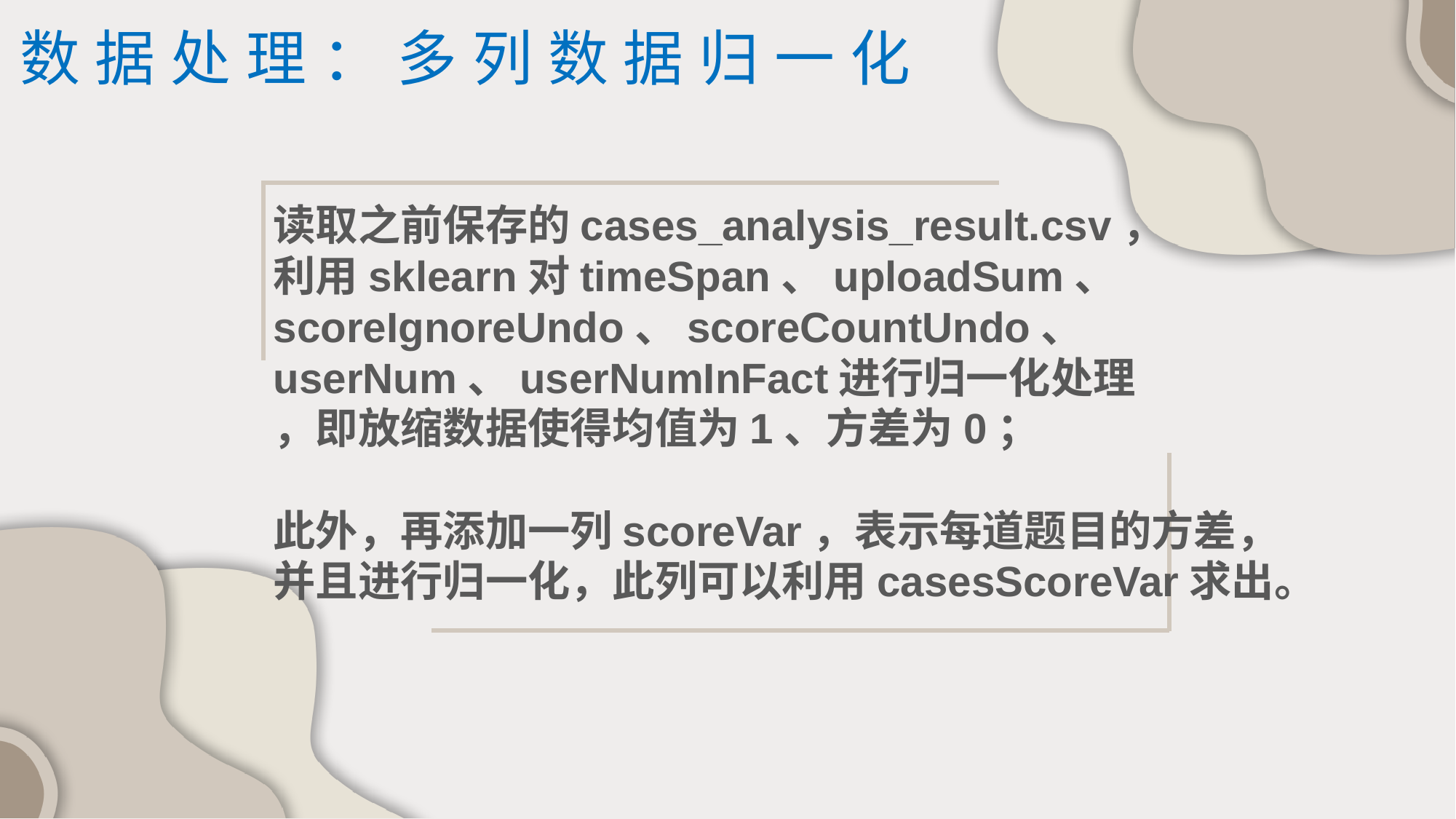

数据处理：多列数据归一化
读取之前保存的cases_analysis_result.csv，
利用sklearn对timeSpan、uploadSum、
scoreIgnoreUndo、scoreCountUndo、
userNum、userNumInFact进行归一化处理
，即放缩数据使得均值为1、方差为0；

此外，再添加一列scoreVar，表示每道题目的方差，
并且进行归一化，此列可以利用casesScoreVar求出。